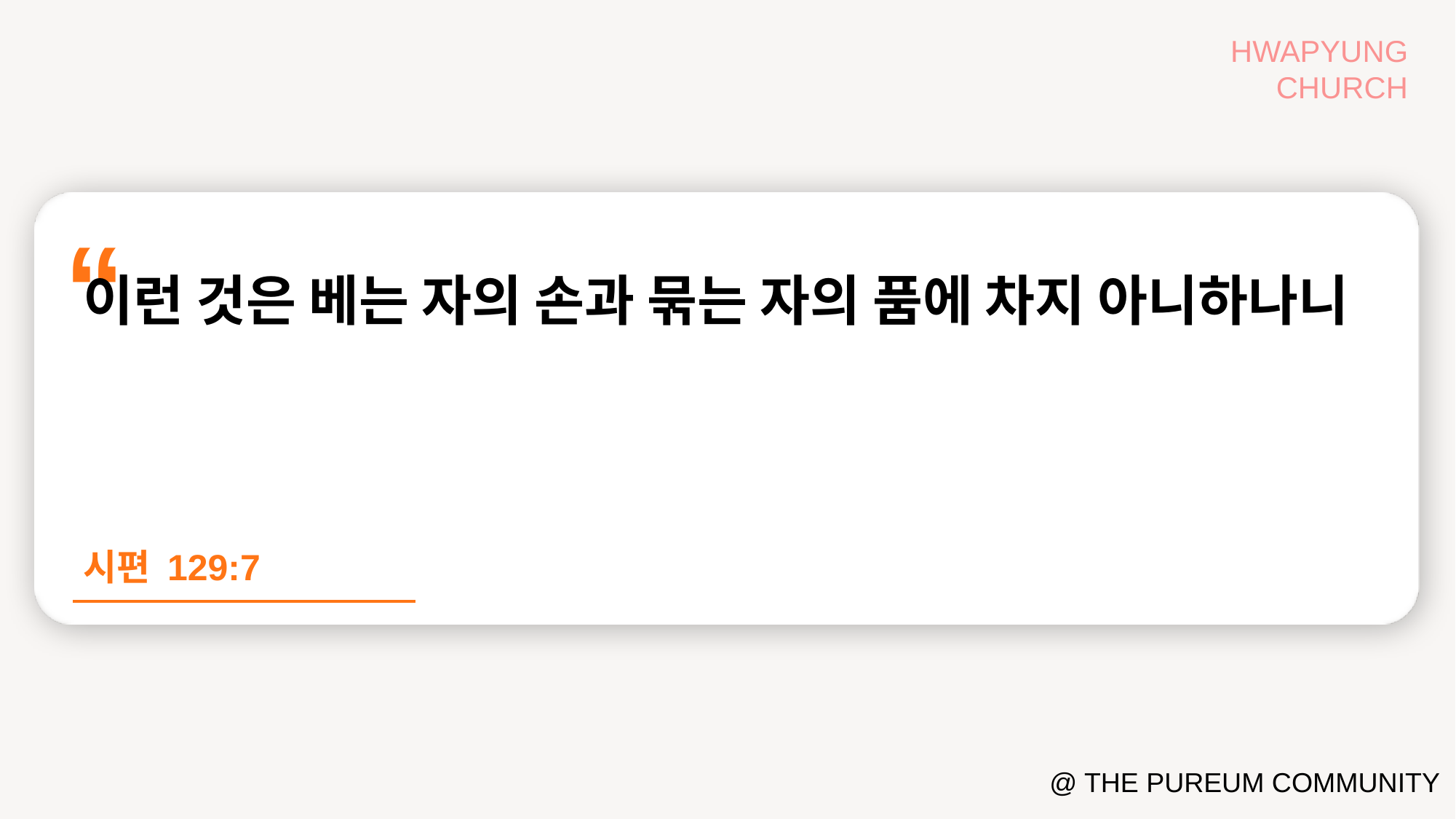

이런 것은 베는 자의 손과 묶는 자의 품에 차지 아니하나니
시편 129:7